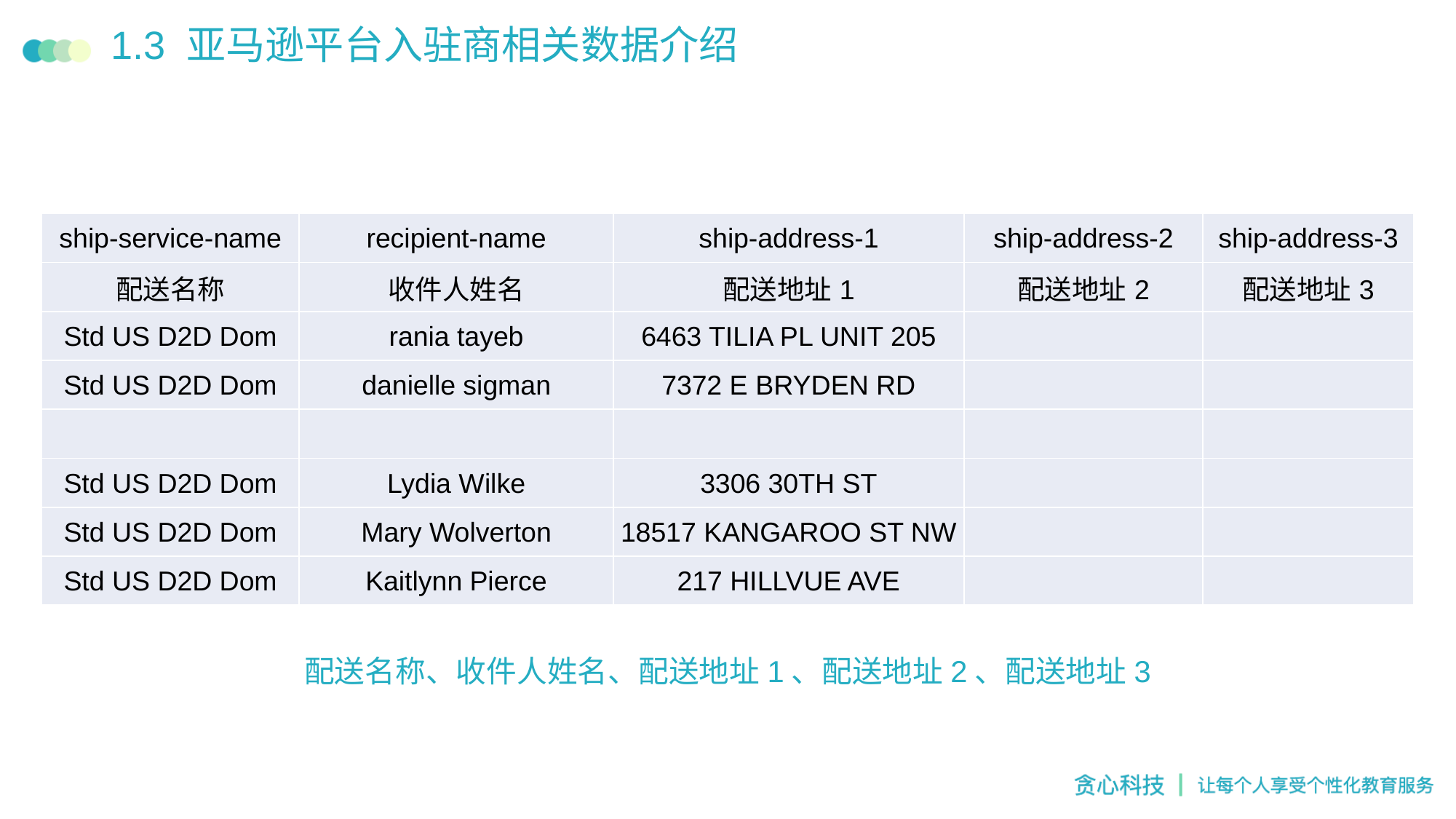

# 1.3 亚马逊平台入驻商相关数据介绍
| ship-service-name | recipient-name | ship-address-1 | ship-address-2 | ship-address-3 |
| --- | --- | --- | --- | --- |
| 配送名称 | 收件人姓名 | 配送地址1 | 配送地址2 | 配送地址3 |
| Std US D2D Dom | rania tayeb | 6463 TILIA PL UNIT 205 |  |  |
| Std US D2D Dom | danielle sigman | 7372 E BRYDEN RD |  |  |
|  |  |  |  |  |
| Std US D2D Dom | Lydia Wilke | 3306 30TH ST |  |  |
| Std US D2D Dom | Mary Wolverton | 18517 KANGAROO ST NW |  |  |
| Std US D2D Dom | Kaitlynn Pierce | 217 HILLVUE AVE |  |  |
配送名称、收件人姓名、配送地址1、配送地址2、配送地址3